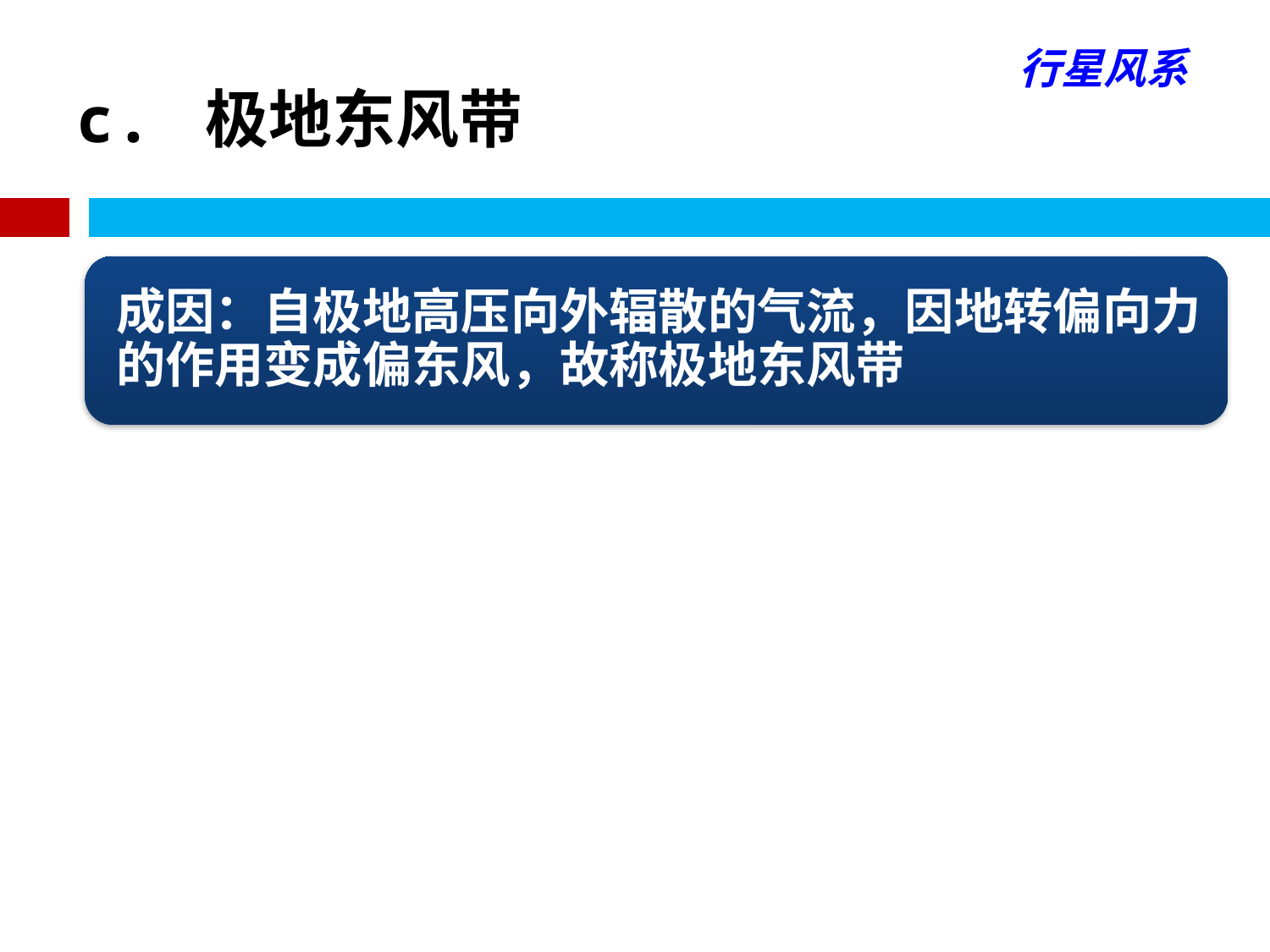

行星风系
# c. 极地东风带
成因：自极地高压向外辐散的气流，因地转偏向力的作用变成偏东风，故称极地东风带